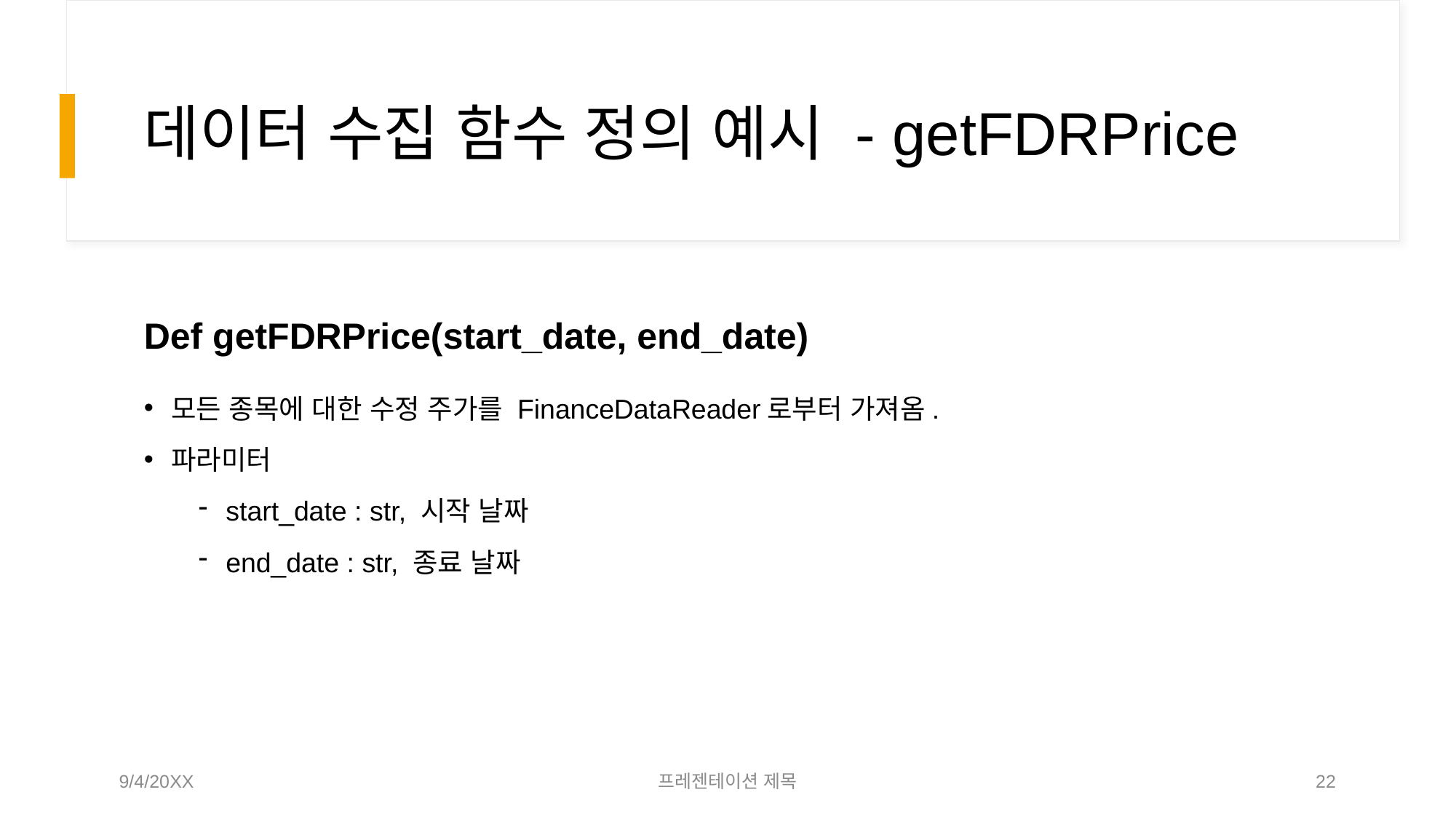

# 데이터 수집 함수 정의 예시 - getFDRPrice
Def getFDRPrice(start_date, end_date)
모든 종목에 대한 수정 주가를 FinanceDataReader로부터 가져옴.
파라미터
start_date : str, 시작 날짜
end_date : str, 종료 날짜
9/4/20XX
프레젠테이션 제목
22